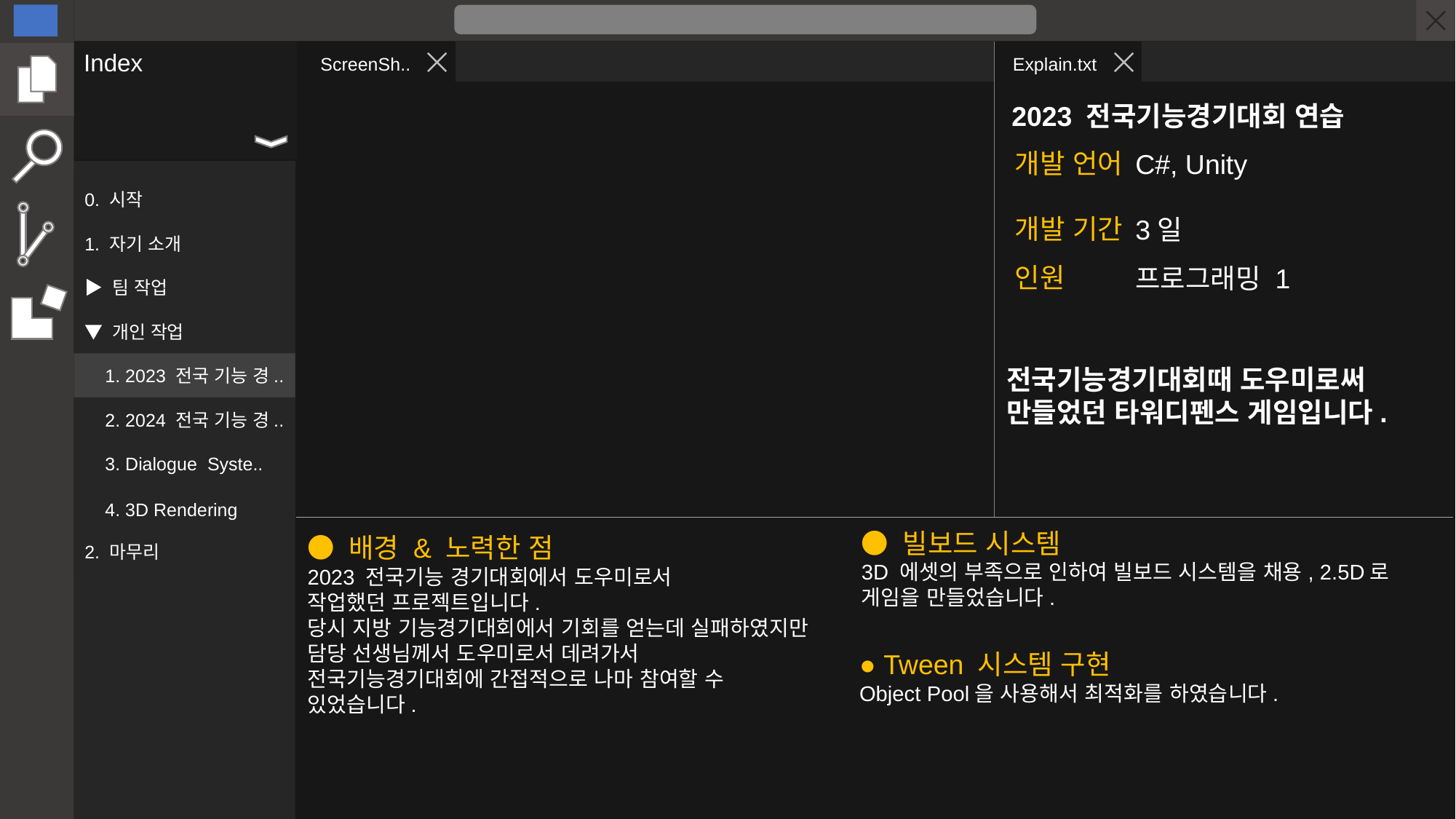

Index

ScreenSh..
Explain.txt
2023 전국기능경기대회 연습

개발 언어
개발 기간
인원
C#, Unity
3일
프로그래밍 1

0. 시작

1. 자기 소개
▶ 팀 작업

▼ 개인 작업
    1. 2023 전국 기능 경..
전국기능경기대회때 도우미로써
만들었던 타워디펜스 게임입니다.
    2. 2024 전국 기능 경..
    3. Dialogue  Syste..
    4. 3D Rendering

● 빌보드 시스템
3D 에셋의 부족으로 인하여 빌보드 시스템을 채용, 2.5D로 게임을 만들었습니다.
● 배경 & 노력한 점
2023 전국기능 경기대회에서 도우미로서
작업했던 프로젝트입니다.
당시 지방 기능경기대회에서 기회를 얻는데 실패하였지만
담당 선생님께서 도우미로서 데려가서 전국기능경기대회에 간접적으로 나마 참여할 수 있었습니다.
2. 마무리
● Tween 시스템 구현
Object Pool을 사용해서 최적화를 하였습니다.